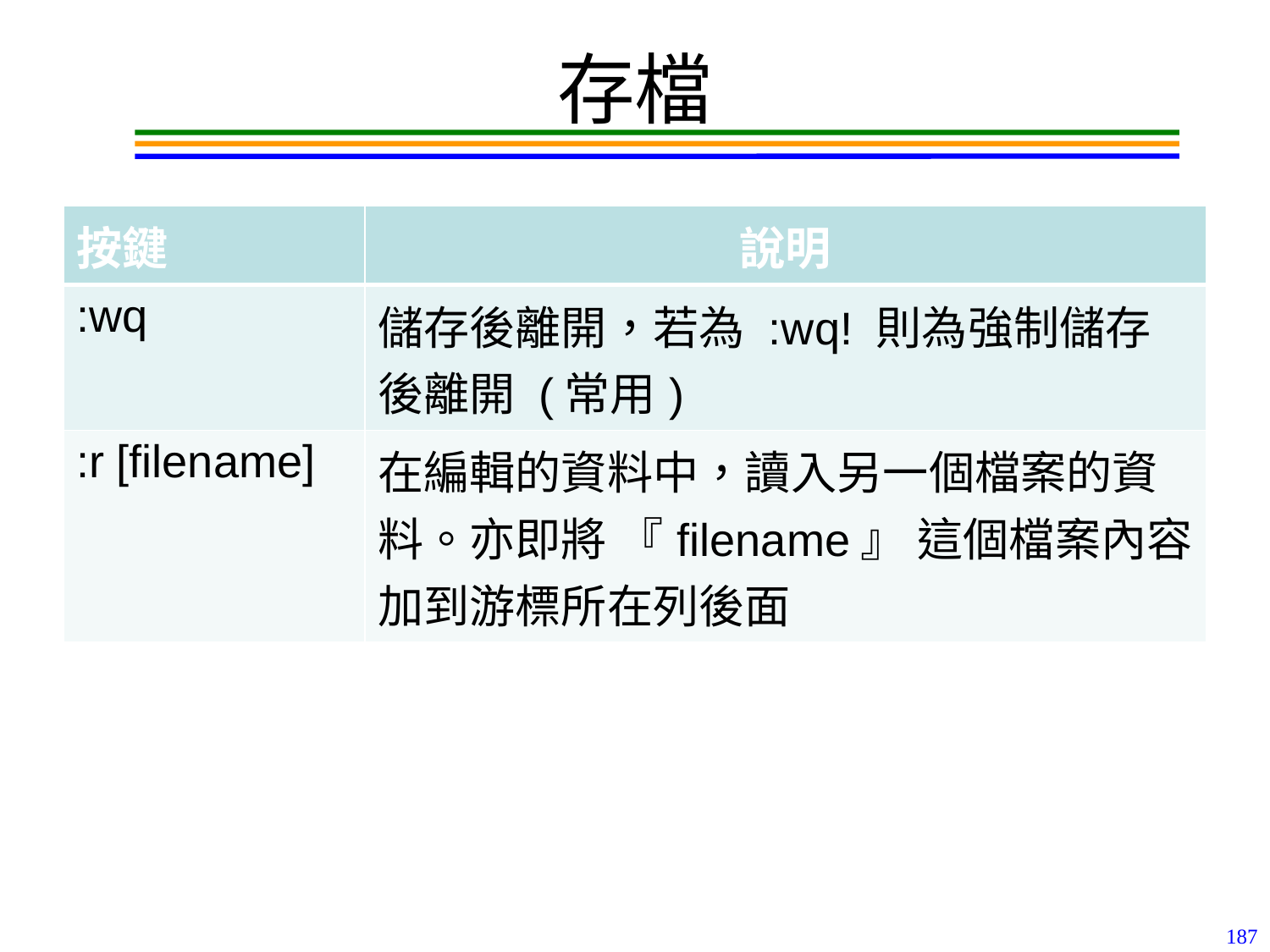

# 存檔
| 按鍵 | 說明 |
| --- | --- |
| :wq | 儲存後離開，若為 :wq! 則為強制儲存後離開 (常用) |
| :r [filename] | 在編輯的資料中，讀入另一個檔案的資料。亦即將 『filename』 這個檔案內容加到游標所在列後面 |
187